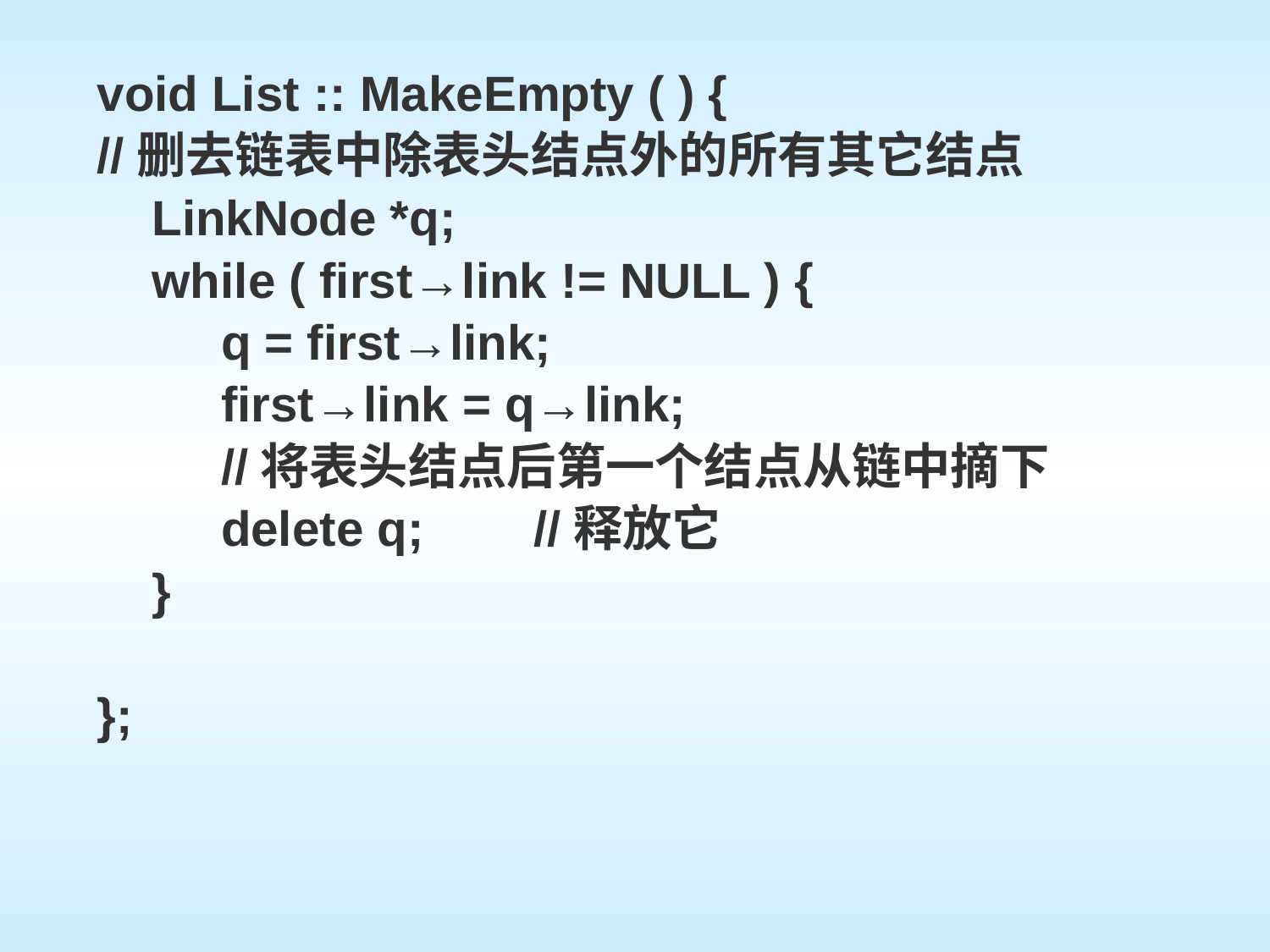

void List :: MakeEmpty ( ) {
//删去链表中除表头结点外的所有其它结点
    LinkNode *q;
    while ( first→link != NULL ) {
         q = first→link;
         first→link = q→link;
         //将表头结点后第一个结点从链中摘下
         delete q;        //释放它
    }

};